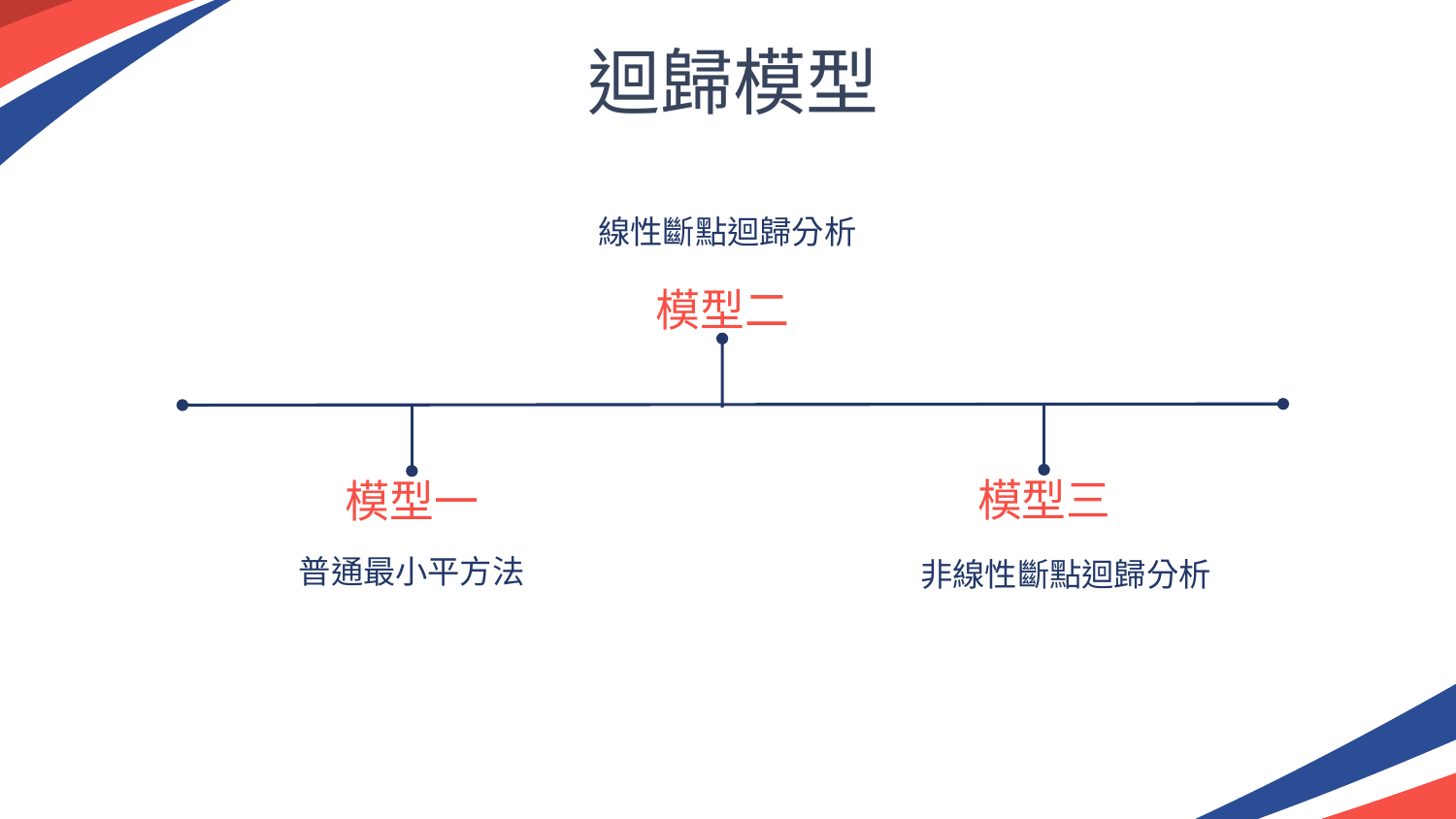

# 迴歸模型
線性斷點迴歸分析
模型二
模型三
模型一
普通最小平方法
非線性斷點迴歸分析